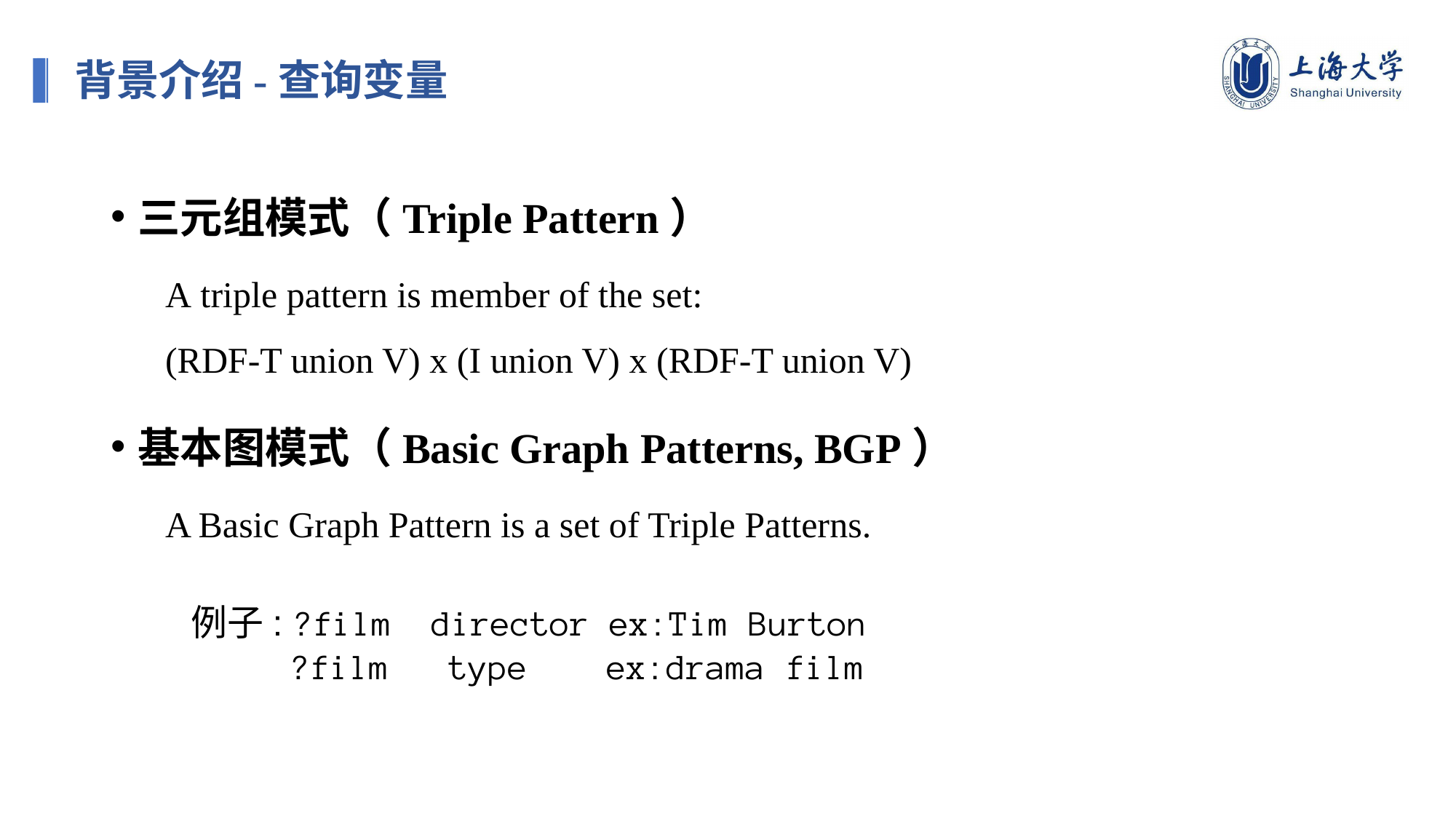

背景介绍-查询变量
三元组模式（Triple Pattern）
A triple pattern is member of the set:
(RDF-T union V) x (I union V) x (RDF-T union V)
基本图模式（Basic Graph Patterns, BGP）
A Basic Graph Pattern is a set of Triple Patterns.
例子: ?film  director ex:Tim Burton
     ?film   type    ex:drama film